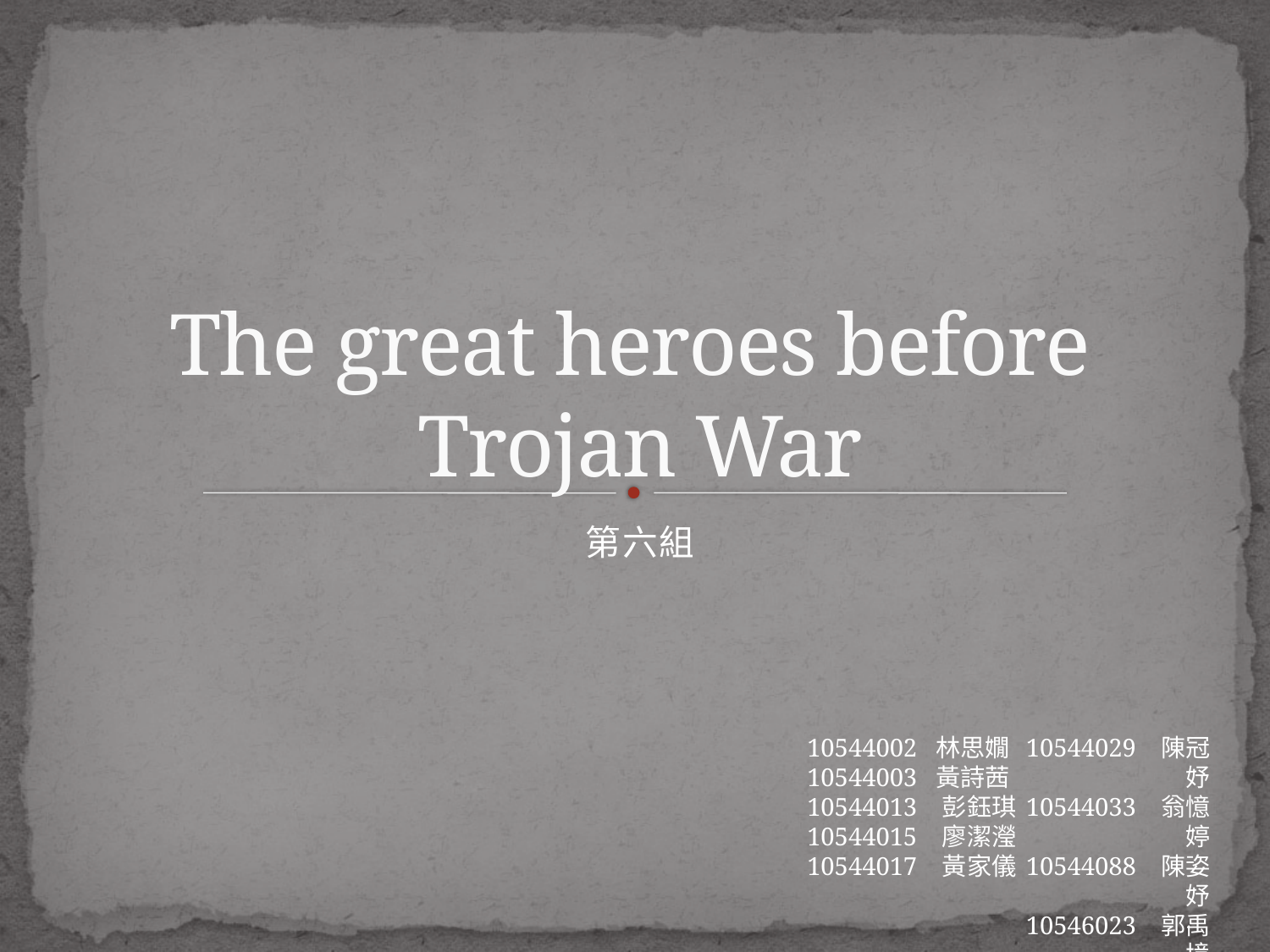

# The great heroes before Trojan War
第六組
10544002  林思嫺
10544003  黃詩茜
10544013   彭鈺琪
10544015   廖潔瀅
10544017   黃家儀
10544029   陳冠妤
10544033   翁憶婷
10544088   陳姿妤
10546023   郭禹境
10546024   王碩毅